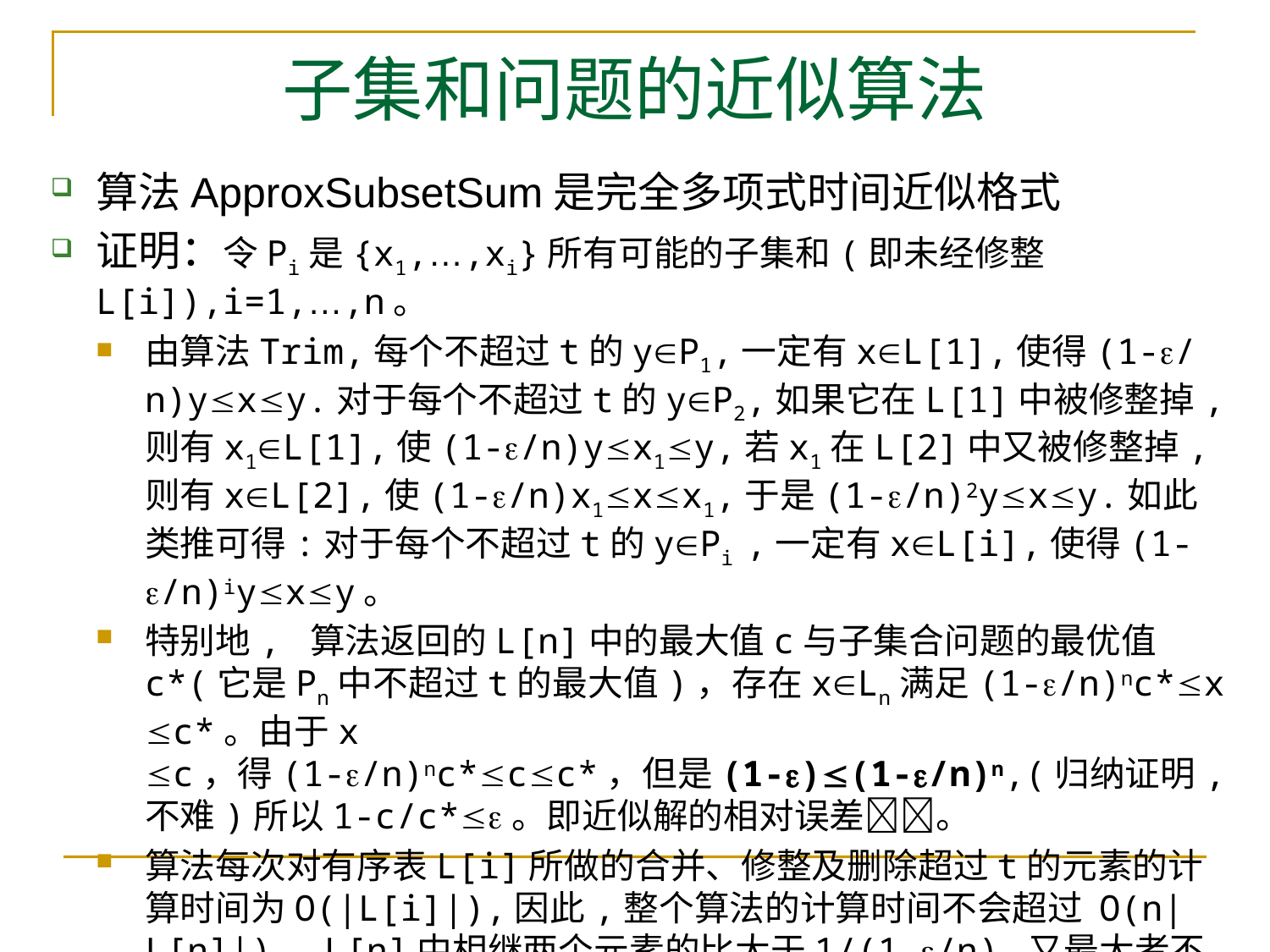

# 子集和问题的近似算法
算法ApproxSubsetSum是完全多项式时间近似格式
证明：令Pi是{x1,…,xi}所有可能的子集和(即未经修整L[i]),i=1,…,n。
由算法Trim,每个不超过t的y∈P1,一定有x∈L[1],使得(1-ε/n)y≤x≤y.对于每个不超过t的y∈P2,如果它在L[1]中被修整掉,则有x1∈L[1],使(1-ε/n)y≤x1≤y,若x1在L[2]中又被修整掉,则有x∈L[2],使(1-ε/n)x1≤x≤x1,于是(1-ε/n)2y≤x≤y.如此类推可得:对于每个不超过t的y∈Pi ,一定有x∈L[i],使得(1-ε/n)iy≤x≤y。
特别地, 算法返回的L[n]中的最大值c与子集合问题的最优值c*(它是Pn中不超过t的最大值)，存在x∈Ln满足(1-ε/n)nc*≤x≤c*。由于x ≤c，得(1-ε/n)nc*≤c≤c*，但是(1-ε)≤(1-ε/n)n,(归纳证明,不难)所以1-c/c*≤ε。即近似解的相对误差≤ε。
算法每次对有序表L[i]所做的合并、修整及删除超过t的元素的计算时间为O(|L[i]|),因此,整个算法的计算时间不会超过 O(n|L[n]|)。L[n]中相继两个元素的比大于1/(1-ε/n),又最大者不超过t, 因而L[n]中元素的个数k≤lnt/ln(1/(1-ε/n))≤nt/ε, 算法复杂度为O(n2/ε)。